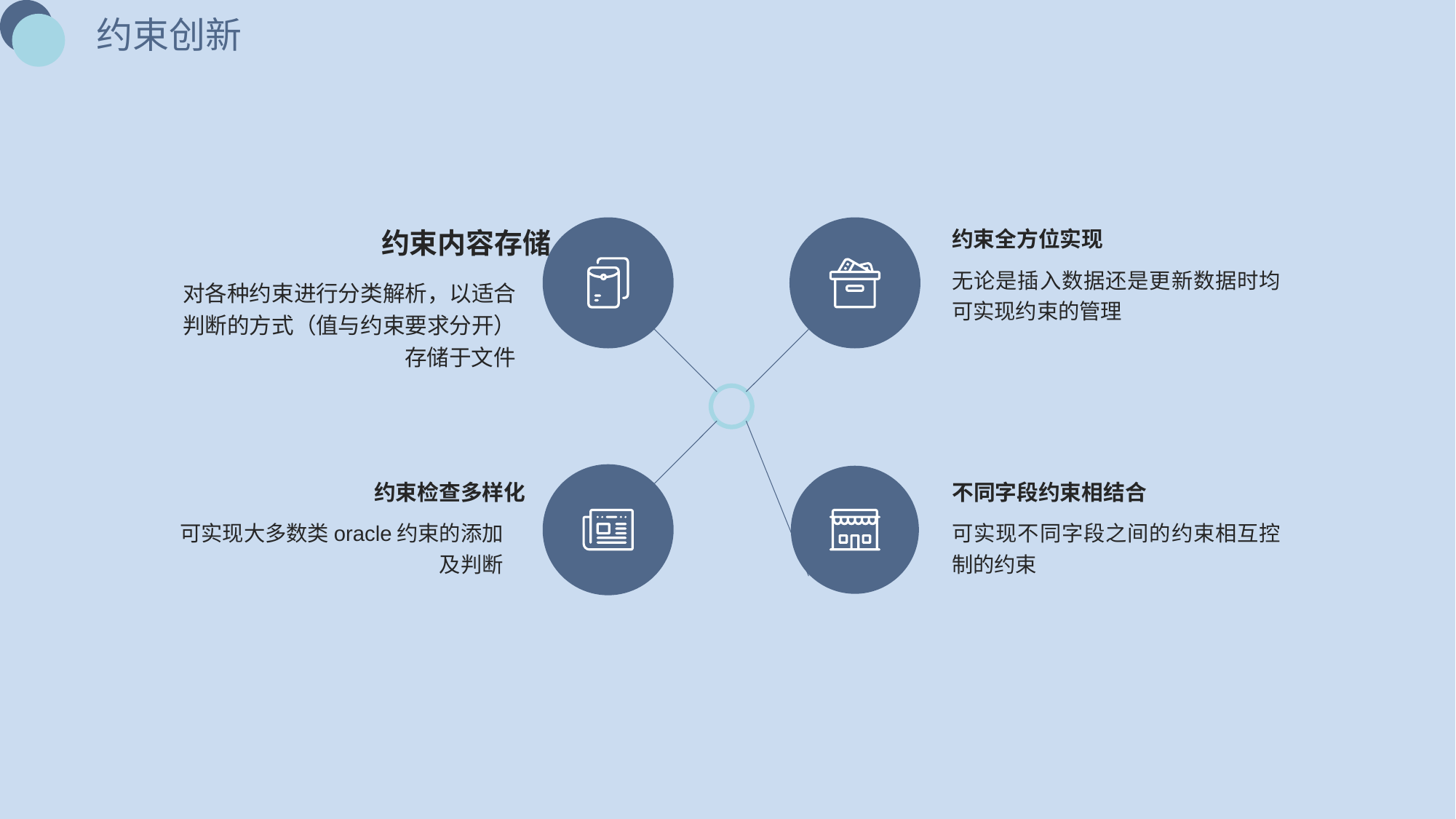

约束创新

约束内容存储
对各种约束进行分类解析，以适合判断的方式（值与约束要求分开）存储于文件
约束全方位实现
无论是插入数据还是更新数据时均可实现约束的管理
约束检查多样化
可实现大多数类oracle约束的添加及判断
不同字段约束相结合
可实现不同字段之间的约束相互控制的约束